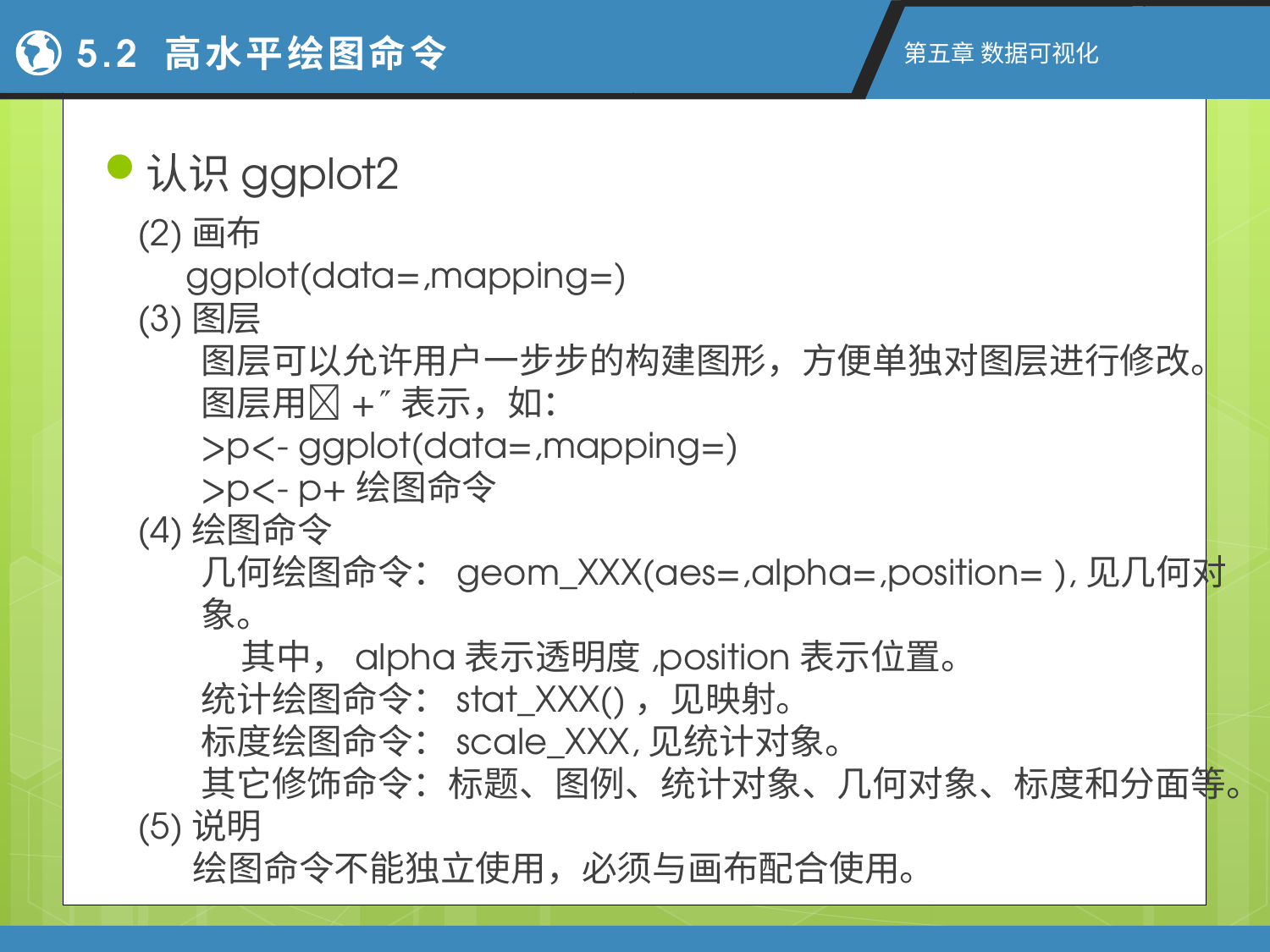

5.2 高水平绘图命令

第五章 数据可视化
认识ggplot2
(2)画布
     ggplot(data=,mapping=)
(3)图层
图层可以允许用户一步步的构建图形，方便单独对图层进行修改。图层用″+″表示，如：
>p<- ggplot(data=,mapping=)
>p<- p+绘图命令
(4)绘图命令
几何绘图命令：geom_XXX(aes=,alpha=,position= ),见几何对象。
    其中，alpha表示透明度,position表示位置。
统计绘图命令：stat_XXX()，见映射。
标度绘图命令：scale_XXX,见统计对象。
其它修饰命令：标题、图例、统计对象、几何对象、标度和分面等。
(5)说明
      绘图命令不能独立使用，必须与画布配合使用。